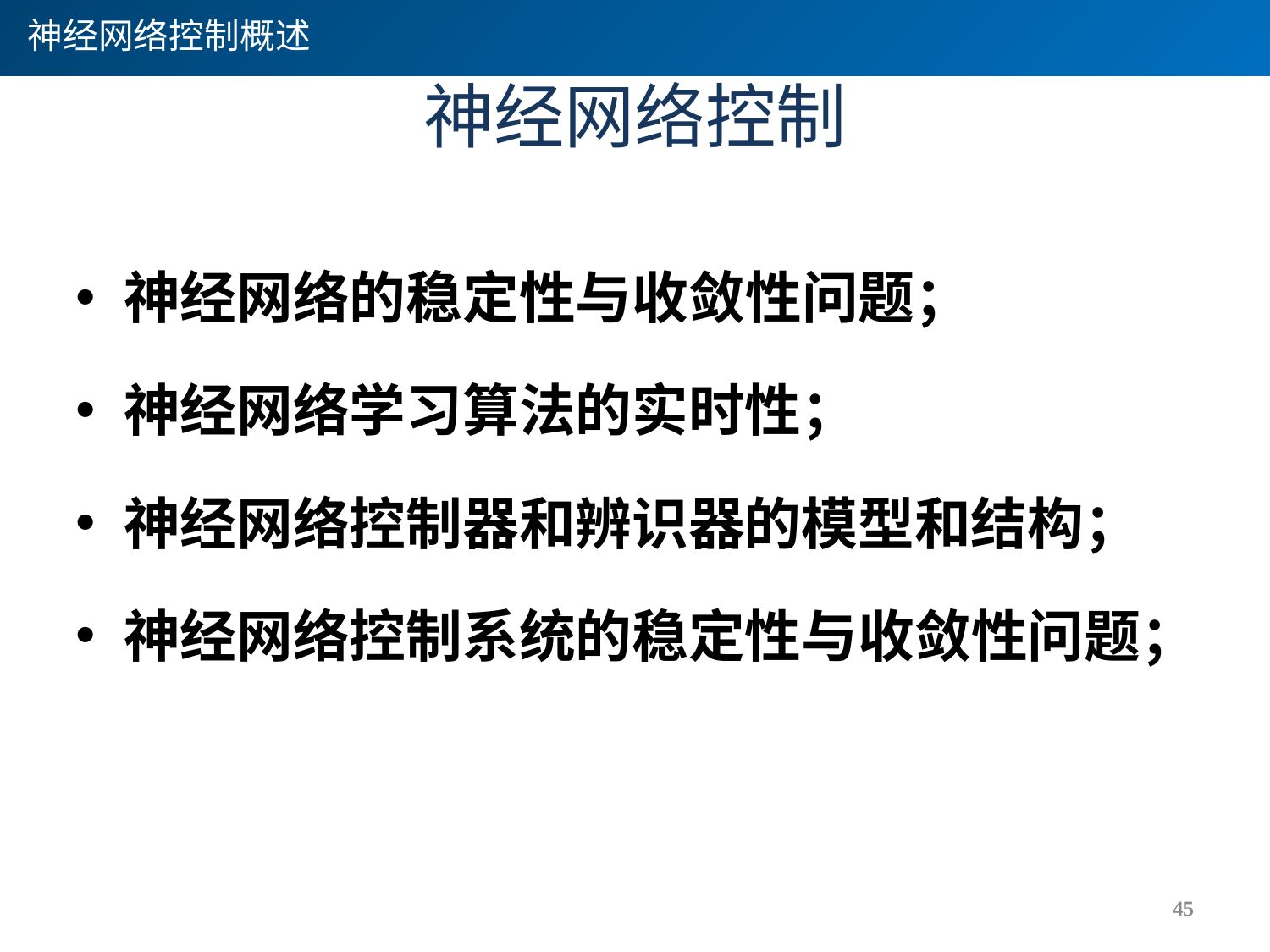

神经网络控制概述

# 神经网络控制
神经网络的稳定性与收敛性问题；
神经网络学习算法的实时性；
神经网络控制器和辨识器的模型和结构；
神经网络控制系统的稳定性与收敛性问题；
45